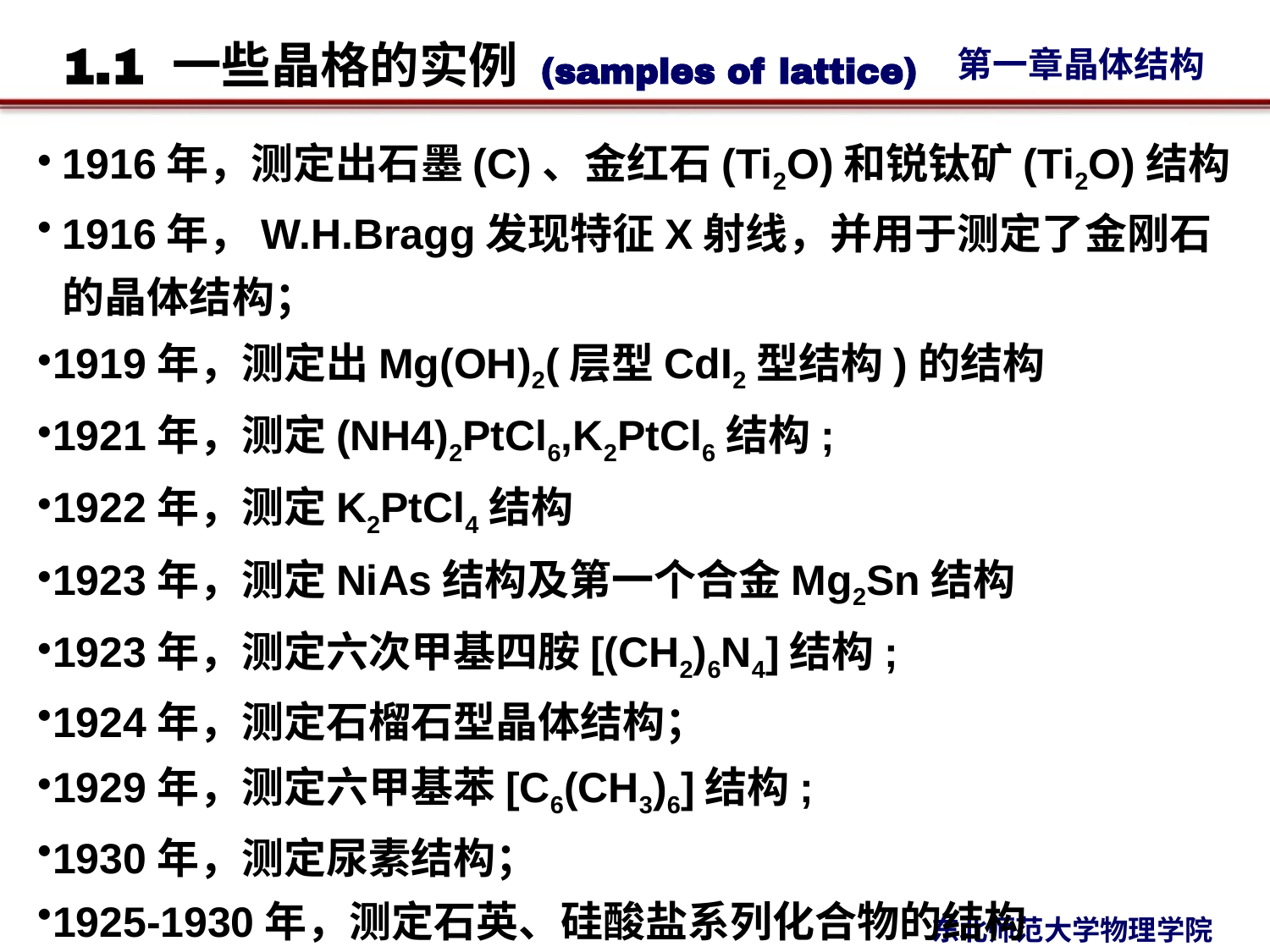

1916年，测定出石墨(C)、金红石(Ti2O)和锐钛矿(Ti2O)结构
1916年，W.H.Bragg发现特征X射线，并用于测定了金刚石的晶体结构；
1919年，测定出Mg(OH)2(层型CdI2型结构)的结构
1921年，测定(NH4)2PtCl6,K2PtCl6结构;
1922年，测定K2PtCl4结构
1923年，测定NiAs结构及第一个合金Mg2Sn结构
1923年，测定六次甲基四胺[(CH2)6N4]结构;
1924年，测定石榴石型晶体结构；
1929年，测定六甲基苯[C6(CH3)6]结构;
1930年，测定尿素结构；
1925-1930年，测定石英、硅酸盐系列化合物的结构
…………………